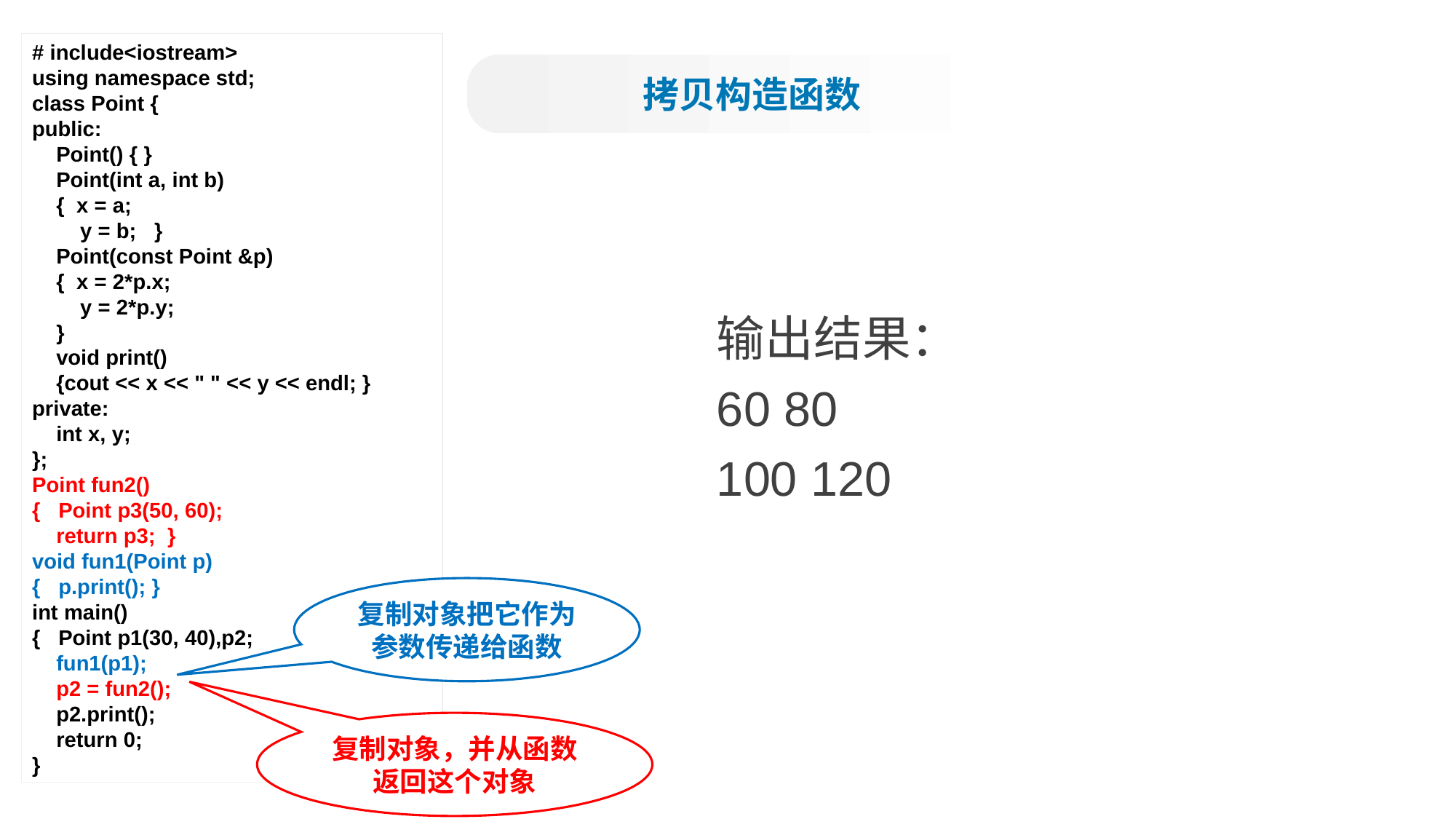

# include<iostream>
using namespace std;
class Point {
public:
    Point() { }
    Point(int a, int b)
    {  x = a;
        y = b;   }
    Point(const Point &p)
    {  x = 2*p.x;
        y = 2*p.y;
    }
    void print()
    {cout << x << " " << y << endl; }
private:
    int x, y;
};
Point fun2()
{   Point p3(50, 60);
    return p3;  }
void fun1(Point p)
{   p.print(); }
int main()
{   Point p1(30, 40),p2;
    fun1(p1);
    p2 = fun2();
    p2.print();
    return 0;
}
拷贝构造函数
输出结果：
60 80
100 120
复制对象把它作为参数传递给函数
复制对象，并从函数返回这个对象